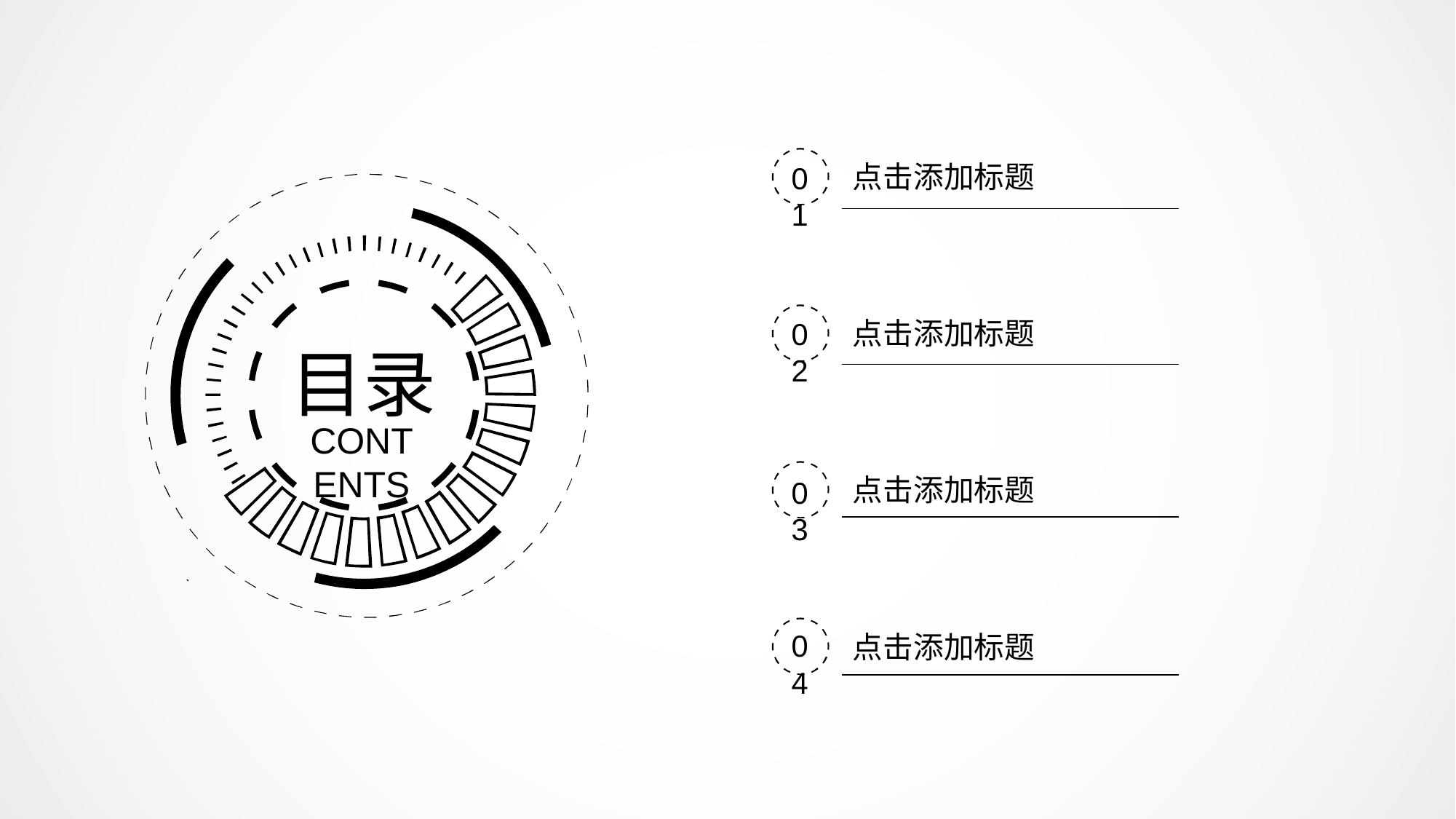

点击添加标题
01

点击添加标题
02
目录
CONTENTS

点击添加标题
03

04
点击添加标题